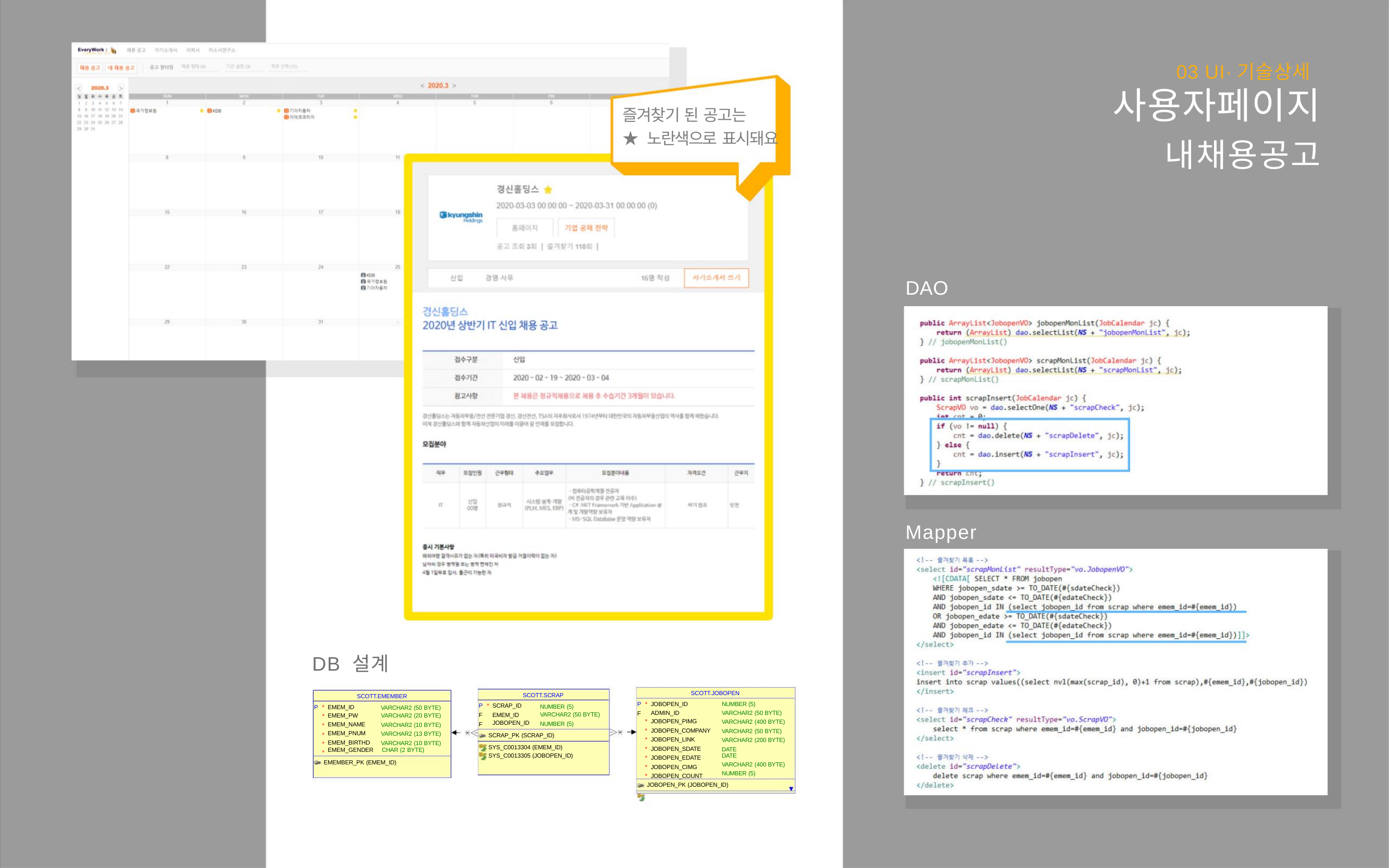

03 UI·기술상세
사용자페이지
즐겨찾기 된 공고는
★ 노란색으로 표시돼요
내채용공고
DAO
Mapper
DB 설계
SCOTT.JOBOPEN
SCOTT.SCRAP
NUMBER (5)
SCOTT.EMEMBER
VARCHAR2 (50 BYTE)
P
F
*
JOBOPEN_ID
NUMBER (5)
P
F
F
*
SCRAP_ID
EMEM_ID
P
*
*
*
*
*
*
EMEM_ID
ADMIN_ID
VARCHAR2 (50 BYTE)
VARCHAR2 (400 BYTE)
VARCHAR2 (50 BYTE)
VARCHAR2 (200 BYTE)
DATE
VARCHAR2 (50 BYTE)
NUMBER (5)
EMEM_PW
VARCHAR2 (20 BYTE)
VARCHAR2 (10 BYTE)
VARCHAR2 (13 BYTE)
VARCHAR2 (10 BYTE)
*
*
*
*
*
*
*
JOBOPEN_PIMG
JOBOPEN_COMPANY
JOBOPEN_LINK
JOBOPEN_SDATE
JOBOPEN_EDATE
JOBOPEN_CIMG
JOBOPEN_COUNT
JOBOPEN_ID
EMEM_NAME
EMEM_PNUM
EMEM_BIRTHD
SCRAP_PK (SCRAP_ID)
SYS_C0013304 (EMEM_ID)
EMEM_GENDER CHAR (2 BYTE)
EMEMBER_PK (EMEM_ID)
SYS_C0013305 (JOBOPEN_ID)
DATE
VARCHAR2 (400 BYTE)
NUMBER (5)
JOBOPEN_PK (JOBOPEN_ID)